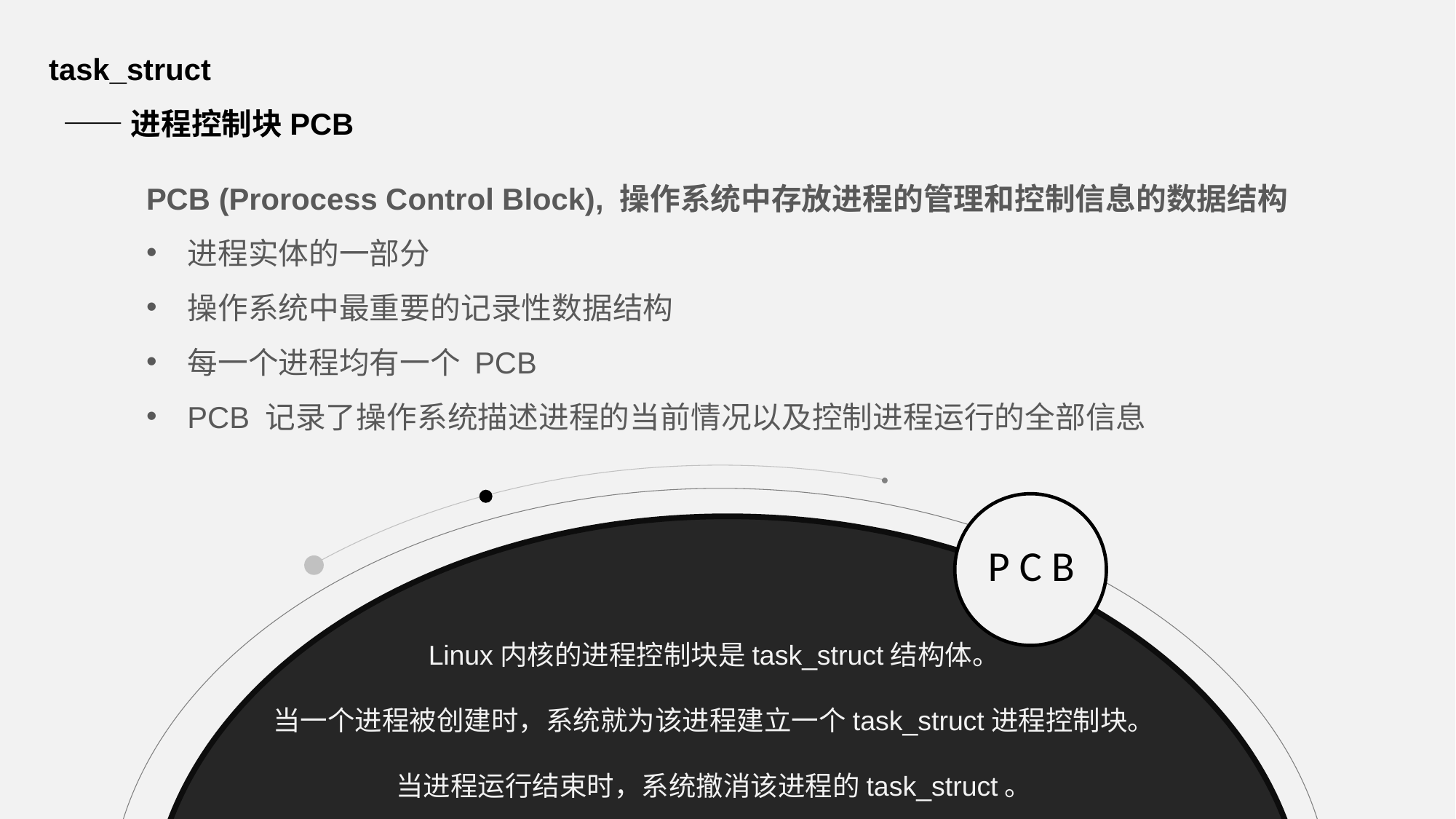

task_struct
  ——进程控制块PCB
PCB (Prorocess Control Block), 操作系统中存放进程的管理和控制信息的数据结构
进程实体的一部分
操作系统中最重要的记录性数据结构
每一个进程均有一个 PCB
PCB 记录了操作系统描述进程的当前情况以及控制进程运行的全部信息

P C B

Linux内核的进程控制块是task_struct结构体。
当⼀个进程被创建时，系统就为该进程建立⼀个task_struct进程控制块。
当进程运行结束时，系统撤消该进程的task_struct。